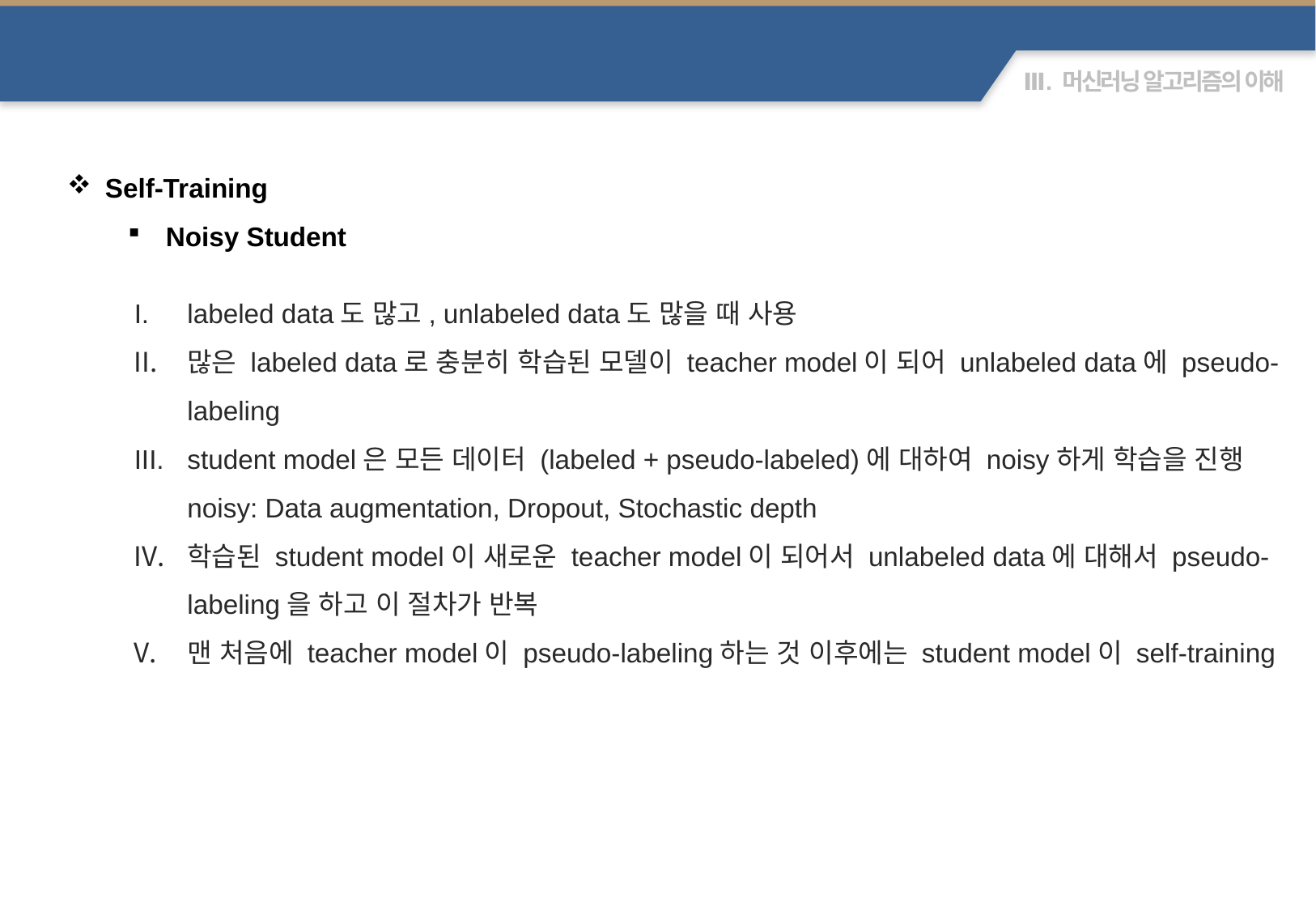

Semi-Supervised Learning

Self-Training
Noisy Student

labeled data도 많고, unlabeled data도 많을 때 사용
많은 labeled data로 충분히 학습된 모델이 teacher model이 되어 unlabeled data에 pseudo-labeling
student model은 모든 데이터 (labeled + pseudo-labeled)에 대하여 noisy하게 학습을 진행
noisy: Data augmentation, Dropout, Stochastic depth
학습된 student model이 새로운 teacher model이 되어서 unlabeled data에 대해서 pseudo-labeling을 하고 이 절차가 반복
맨 처음에 teacher model이 pseudo-labeling하는 것 이후에는 student model이 self-training